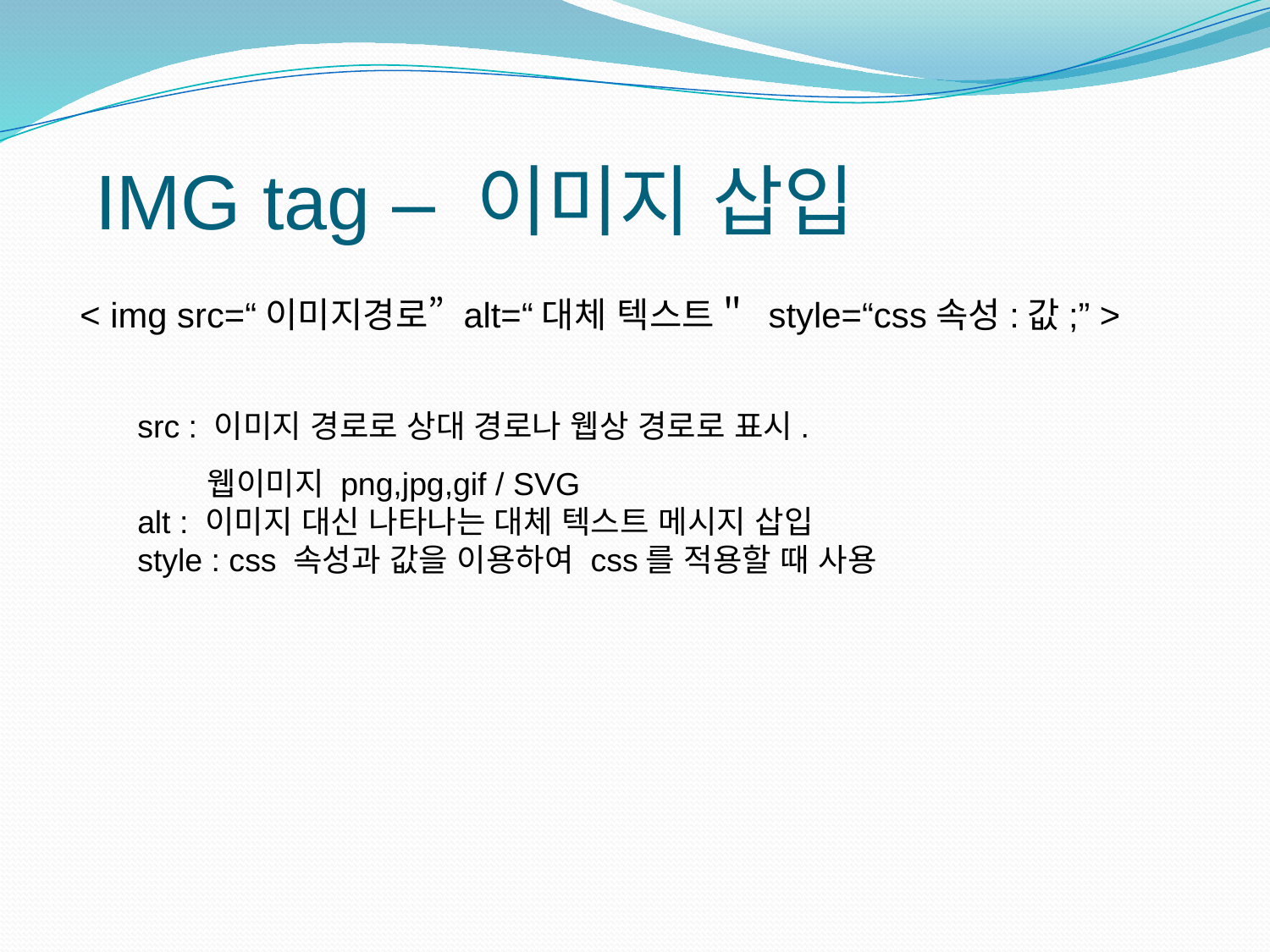

# IMG tag – 이미지 삽입
< img src=“이미지경로” alt=“대체 텍스트＂ style=“css속성:값;” >
src : 이미지 경로로 상대 경로나 웹상 경로로 표시.
       웹이미지 png,jpg,gif / SVG
alt : 이미지 대신 나타나는 대체 텍스트 메시지 삽입
style : css 속성과 값을 이용하여 css를 적용할 때 사용